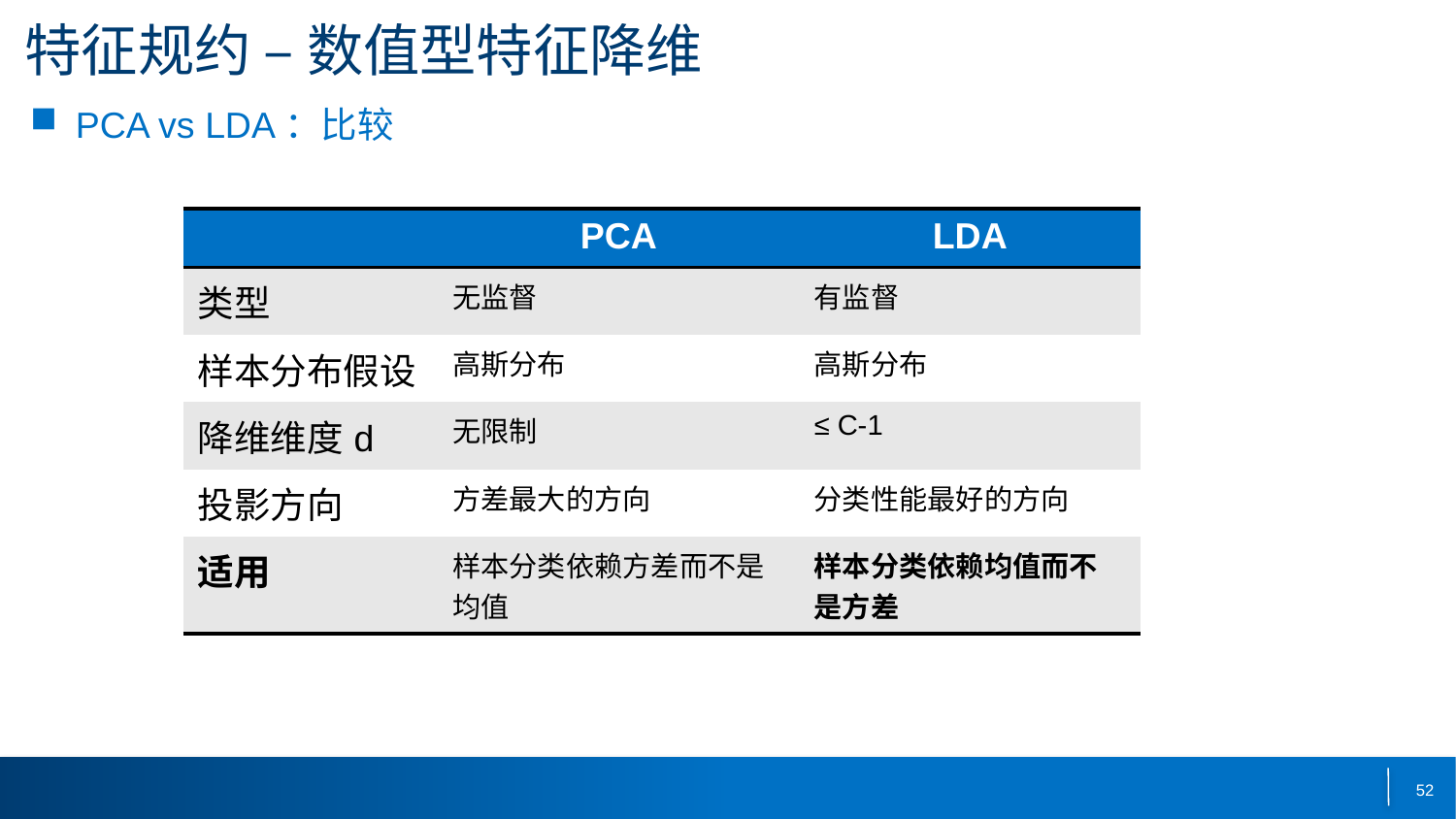

# 特征规约 – 数值型特征降维
PCA vs LDA：比较
|  | PCA | LDA |
| --- | --- | --- |
| 类型 | 无监督 | 有监督 |
| 样本分布假设 | 高斯分布 | 高斯分布 |
| 降维维度d | 无限制 | ≤ C-1 |
| 投影方向 | 方差最大的方向 | 分类性能最好的方向 |
| 适用 | 样本分类依赖方差而不是均值 | 样本分类依赖均值而不是方差 |
52